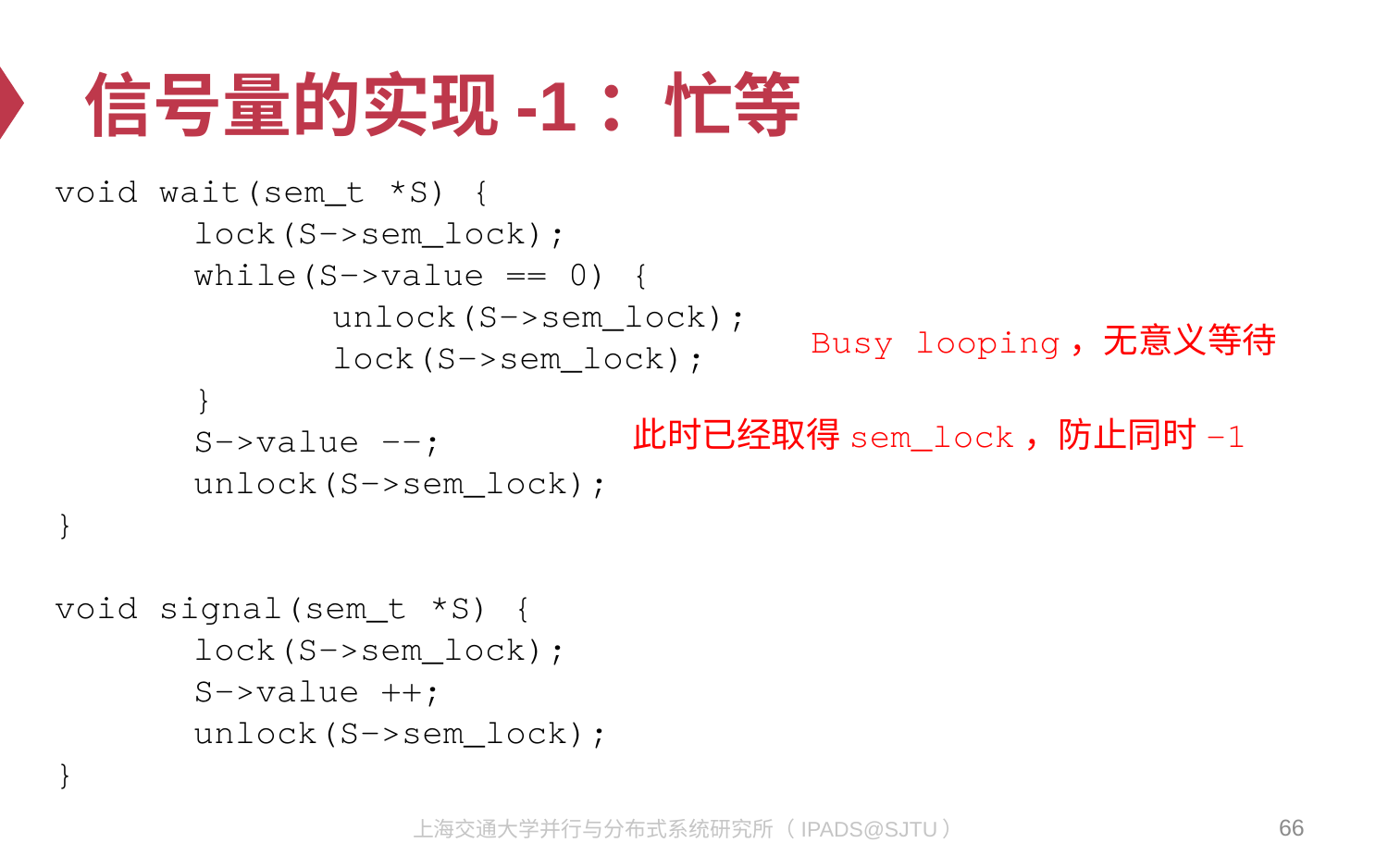

# 信号量的实现-1：忙等
void wait(sem_t *S) {
	lock(S->sem_lock);
	while(S->value == 0) {
		unlock(S->sem_lock);
		lock(S->sem_lock);
	}
 	S->value --;
	unlock(S->sem_lock);
}

void signal(sem_t *S) {
	lock(S->sem_lock);
	S->value ++;
	unlock(S->sem_lock);
}
Busy looping，无意义等待
此时已经取得sem_lock，防止同时-1
66
上海交通大学并行与分布式系统研究所（IPADS@SJTU）